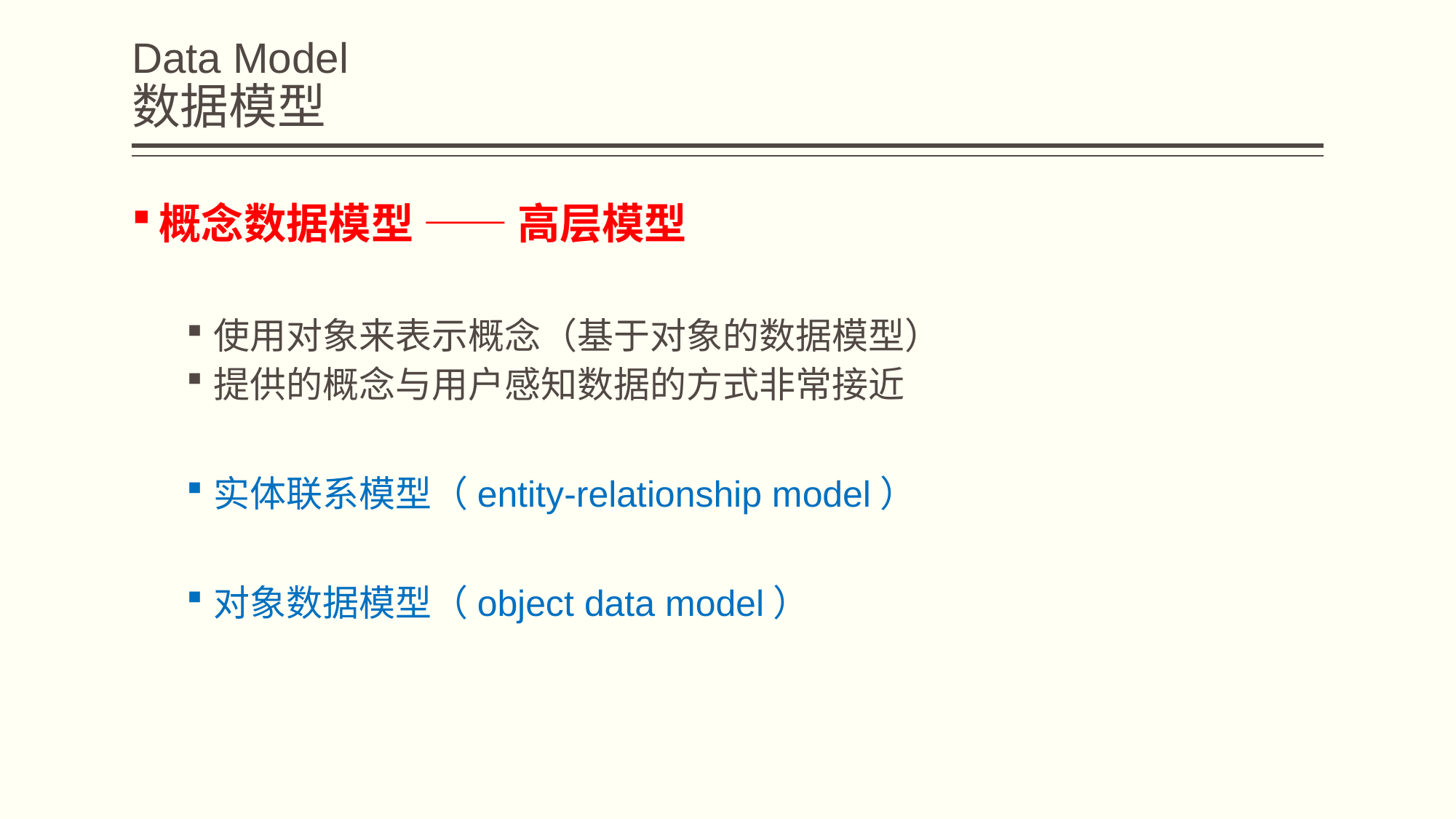

# Data Model 数据模型
概念数据模型 —— 高层模型

使用对象来表示概念（基于对象的数据模型）
提供的概念与用户感知数据的方式非常接近

实体联系模型（entity-relationship model）

对象数据模型（object data model）